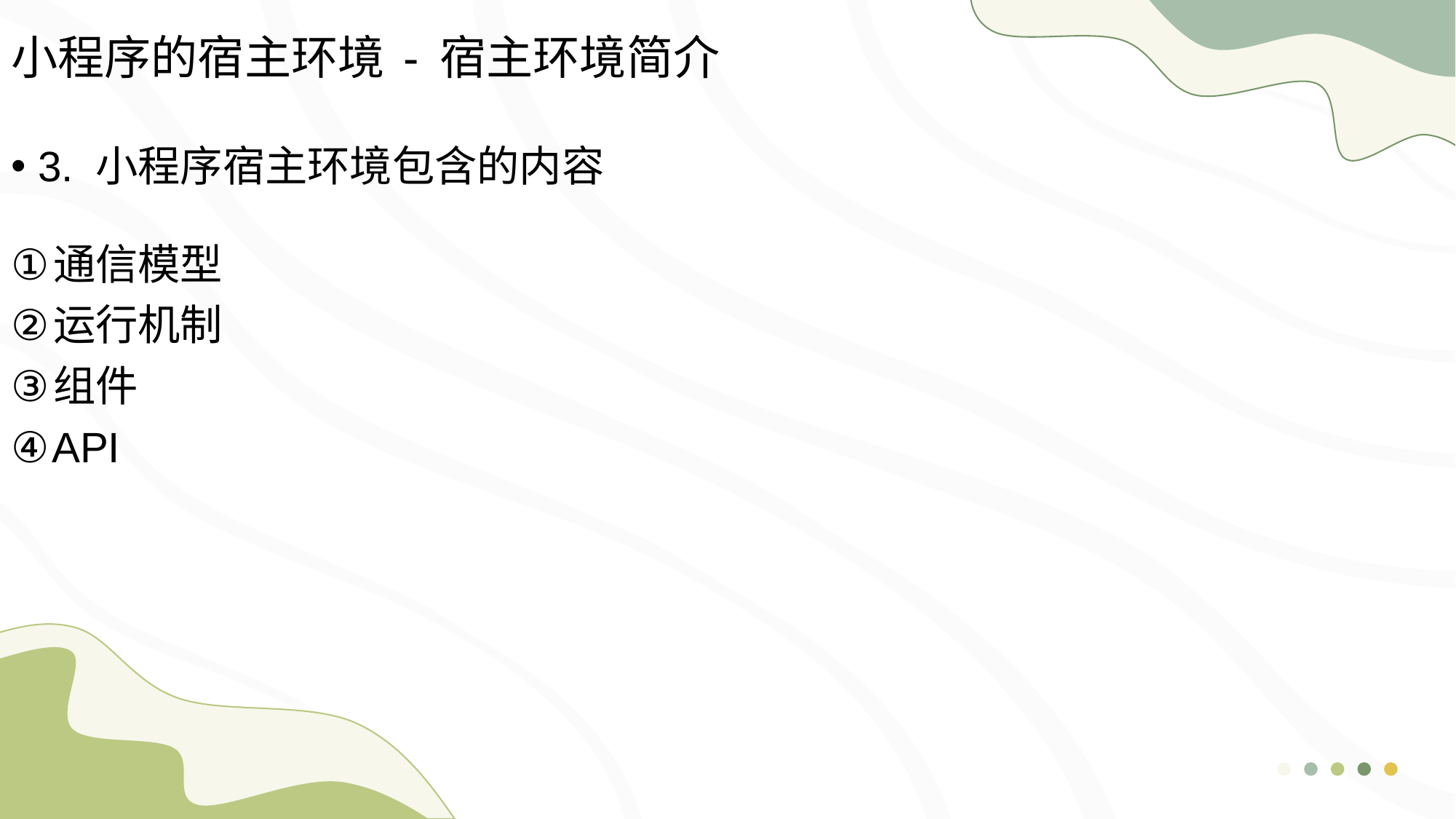

小程序的宿主环境 - 宿主环境简介
3. 小程序宿主环境包含的内容
通信模型
运行机制
组件
API